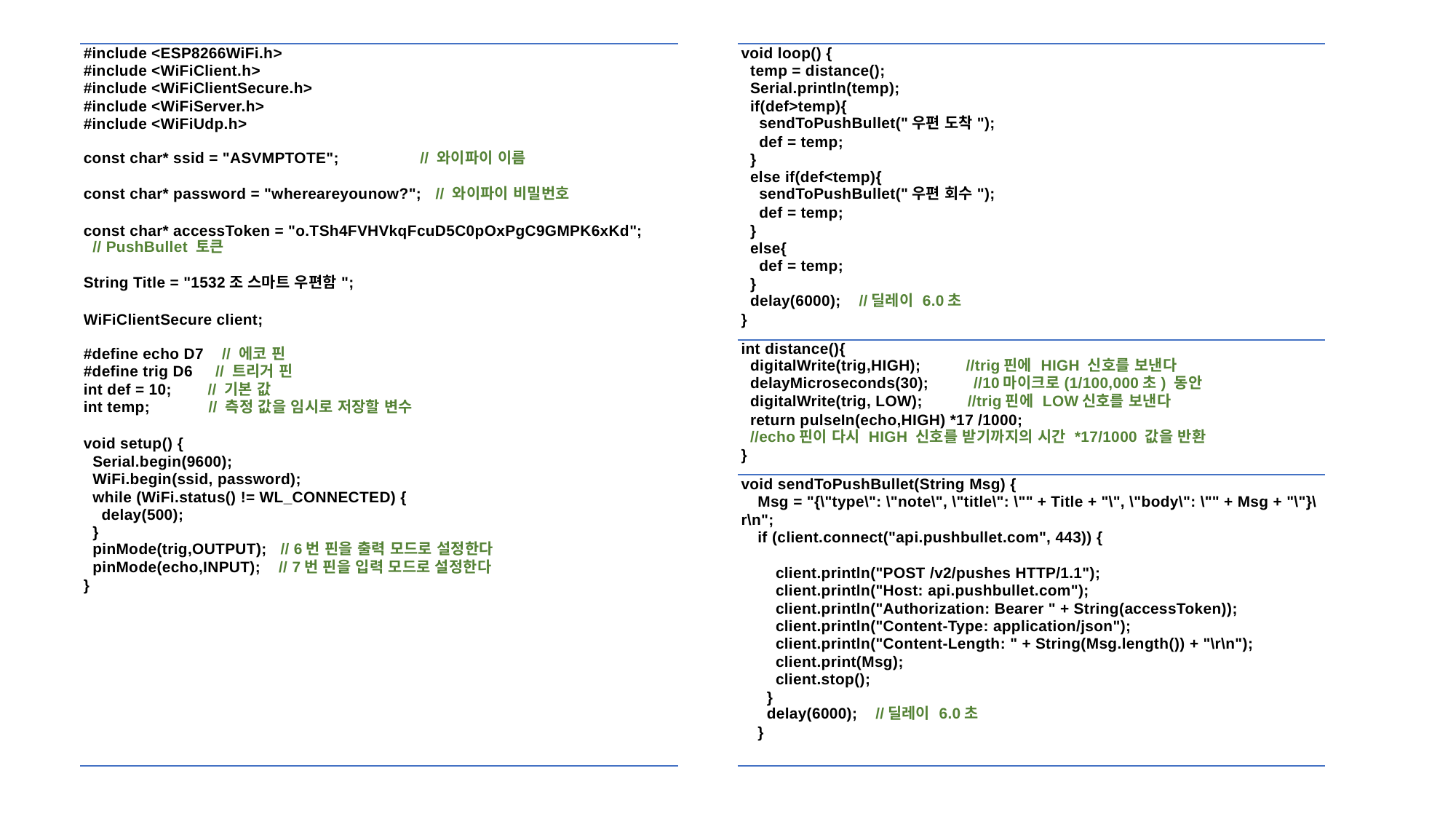

| #include <ESP8266WiFi.h> #include <WiFiClient.h> #include <WiFiClientSecure.h> #include <WiFiServer.h> #include <WiFiUdp.h> const char\* ssid = "ASVMPTOTE"; // 와이파이 이름 const char\* password = "whereareyounow?"; // 와이파이 비밀번호 const char\* accessToken = "o.TSh4FVHVkqFcuD5C0pOxPgC9GMPK6xKd"; // PushBullet 토큰 String Title = "1532조 스마트 우편함"; WiFiClientSecure client;   #define echo D7 // 에코 핀 #define trig D6 // 트리거 핀 int def = 10; // 기본 값 int temp; // 측정 값을 임시로 저장할 변수   void setup() { Serial.begin(9600); WiFi.begin(ssid, password); while (WiFi.status() != WL\_CONNECTED) { delay(500); } pinMode(trig,OUTPUT); // 6번 핀을 출력 모드로 설정한다 pinMode(echo,INPUT); // 7번 핀을 입력 모드로 설정한다 } |
| --- |
| void loop() { temp = distance(); Serial.println(temp); if(def>temp){ sendToPushBullet("우편 도착"); def = temp; } else if(def<temp){ sendToPushBullet("우편 회수"); def = temp; } else{ def = temp; } delay(6000); //딜레이 6.0초 } |
| --- |
| int distance(){ digitalWrite(trig,HIGH); //trig핀에 HIGH 신호를 보낸다 delayMicroseconds(30); //10마이크로(1/100,000초) 동안 digitalWrite(trig, LOW); //trig핀에 LOW신호를 보낸다 return pulseIn(echo,HIGH) \*17 /1000; //echo핀이 다시 HIGH 신호를 받기까지의 시간 \*17/1000 값을 반환 } |
| --- |
| void sendToPushBullet(String Msg) { Msg = "{\"type\": \"note\", \"title\": \"" + Title + "\", \"body\": \"" + Msg + "\"}\r\n"; if (client.connect("api.pushbullet.com", 443)) {   client.println("POST /v2/pushes HTTP/1.1"); client.println("Host: api.pushbullet.com"); client.println("Authorization: Bearer " + String(accessToken)); client.println("Content-Type: application/json"); client.println("Content-Length: " + String(Msg.length()) + "\r\n"); client.print(Msg); client.stop(); } delay(6000); //딜레이 6.0초 } |
| --- |